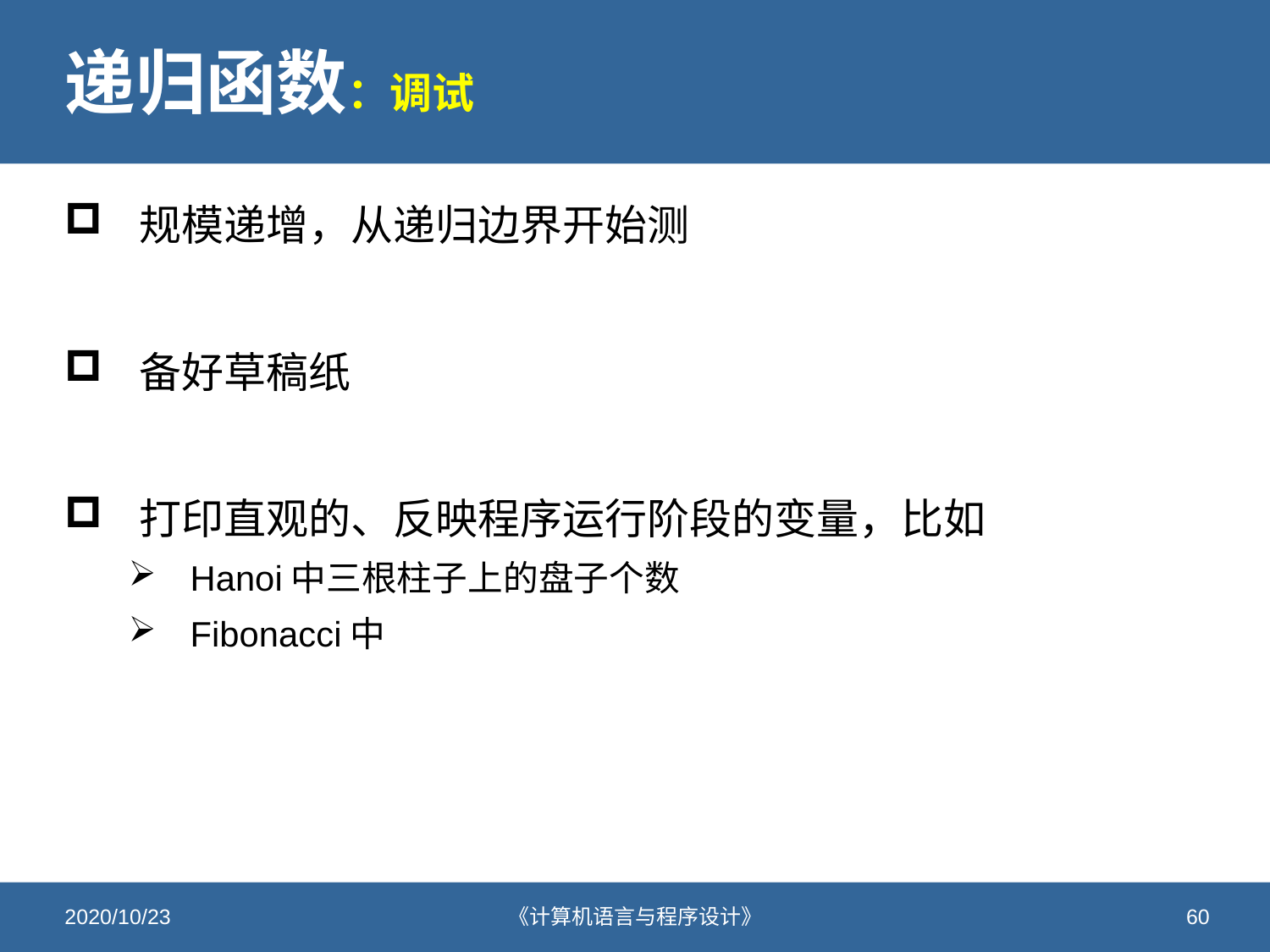

# 递归函数：调试
规模递增，从递归边界开始测

备好草稿纸

打印直观的、反映程序运行阶段的变量，比如
Hanoi中三根柱子上的盘子个数
Fibonacci中
2020/10/23
《计算机语言与程序设计》
60